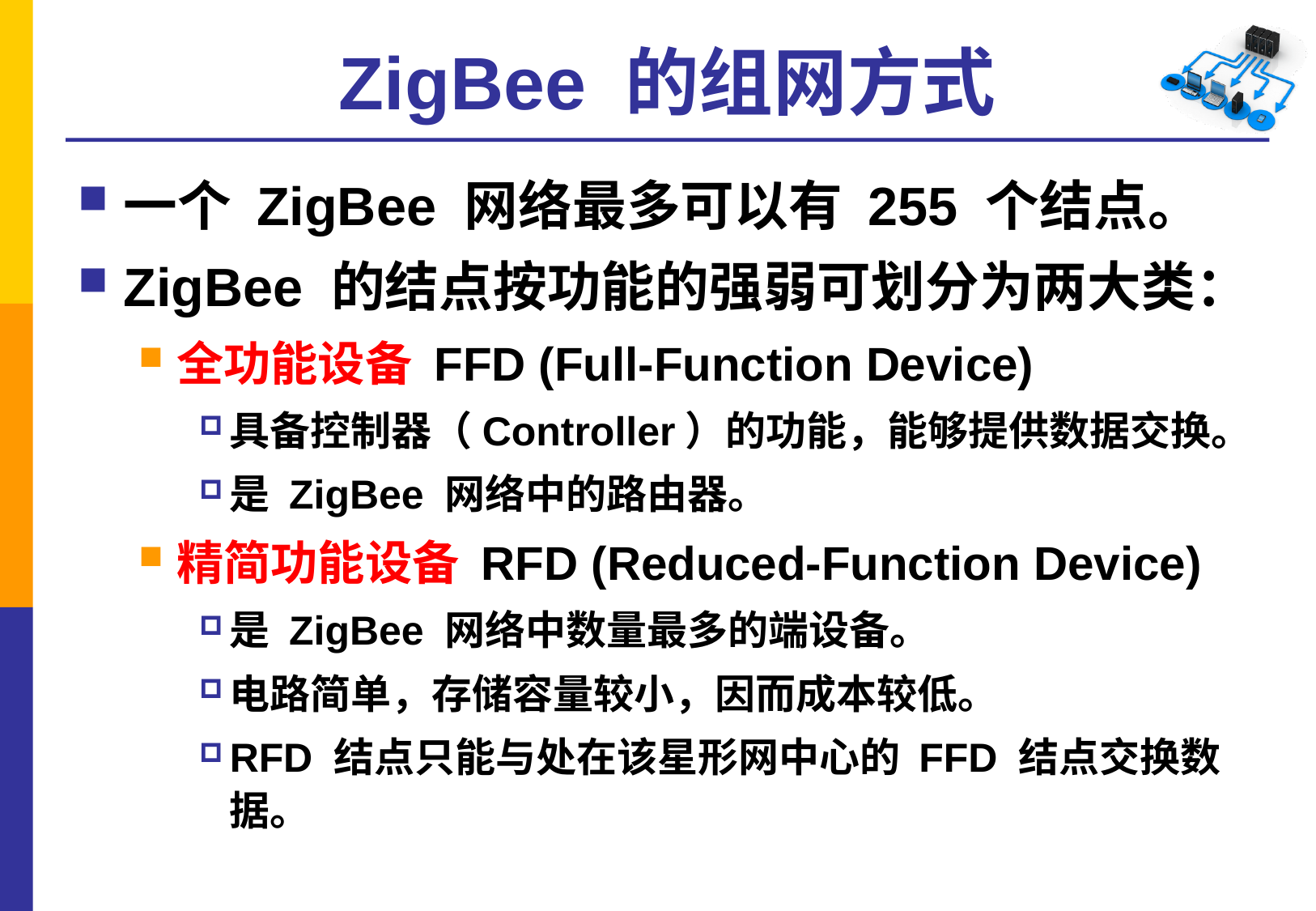

# ZigBee 的组网方式
一个 ZigBee 网络最多可以有 255 个结点。
ZigBee 的结点按功能的强弱可划分为两大类：
全功能设备 FFD (Full-Function Device)
具备控制器（Controller）的功能，能够提供数据交换。
是 ZigBee 网络中的路由器。
精简功能设备 RFD (Reduced-Function Device)
是 ZigBee 网络中数量最多的端设备。
电路简单，存储容量较小，因而成本较低。
RFD 结点只能与处在该星形网中心的 FFD 结点交换数据。